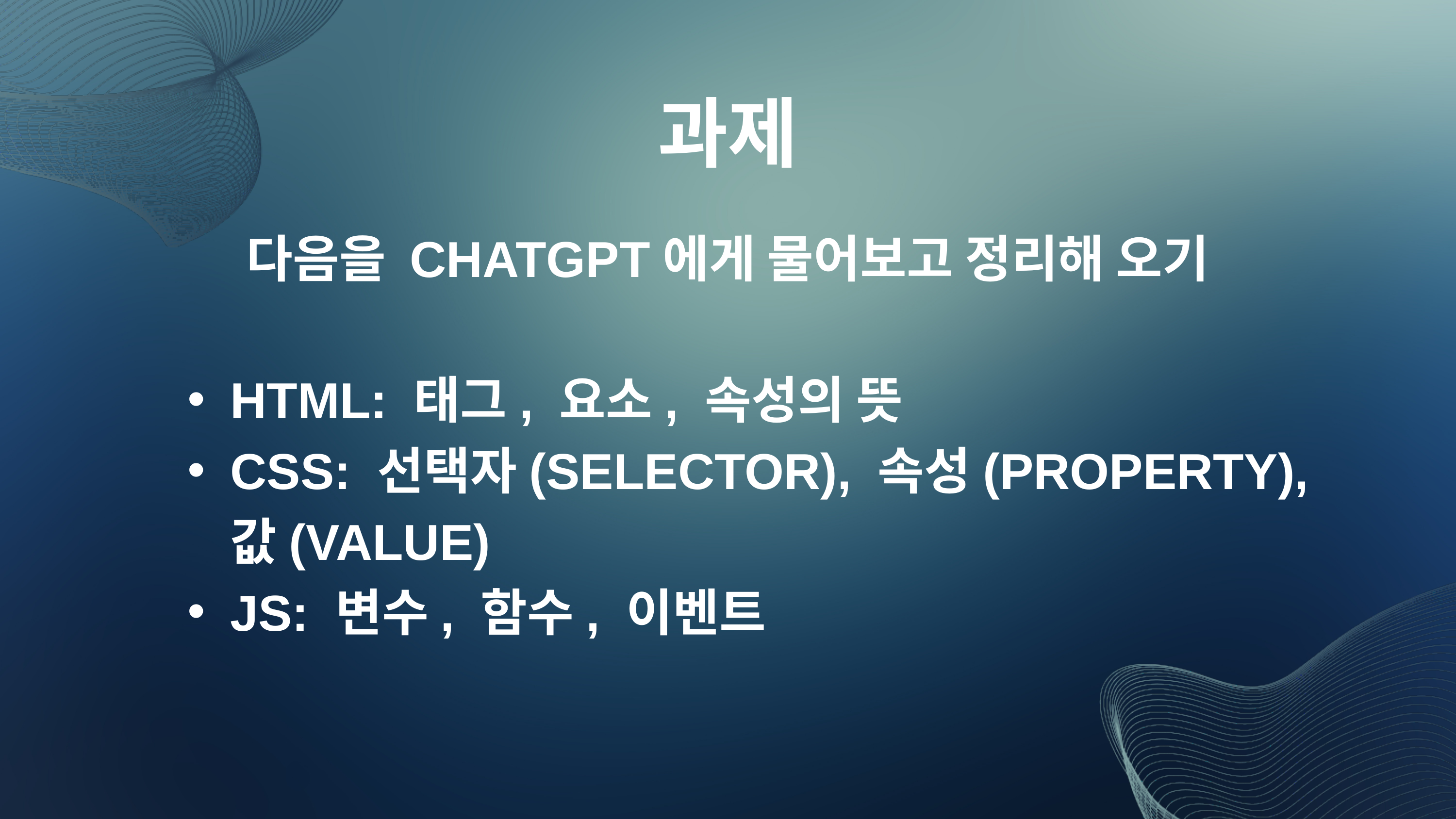

과제
다음을 CHATGPT에게 물어보고 정리해 오기

HTML: 태그, 요소, 속성의 뜻
CSS: 선택자(SELECTOR), 속성(PROPERTY), 값(VALUE)
JS: 변수, 함수, 이벤트